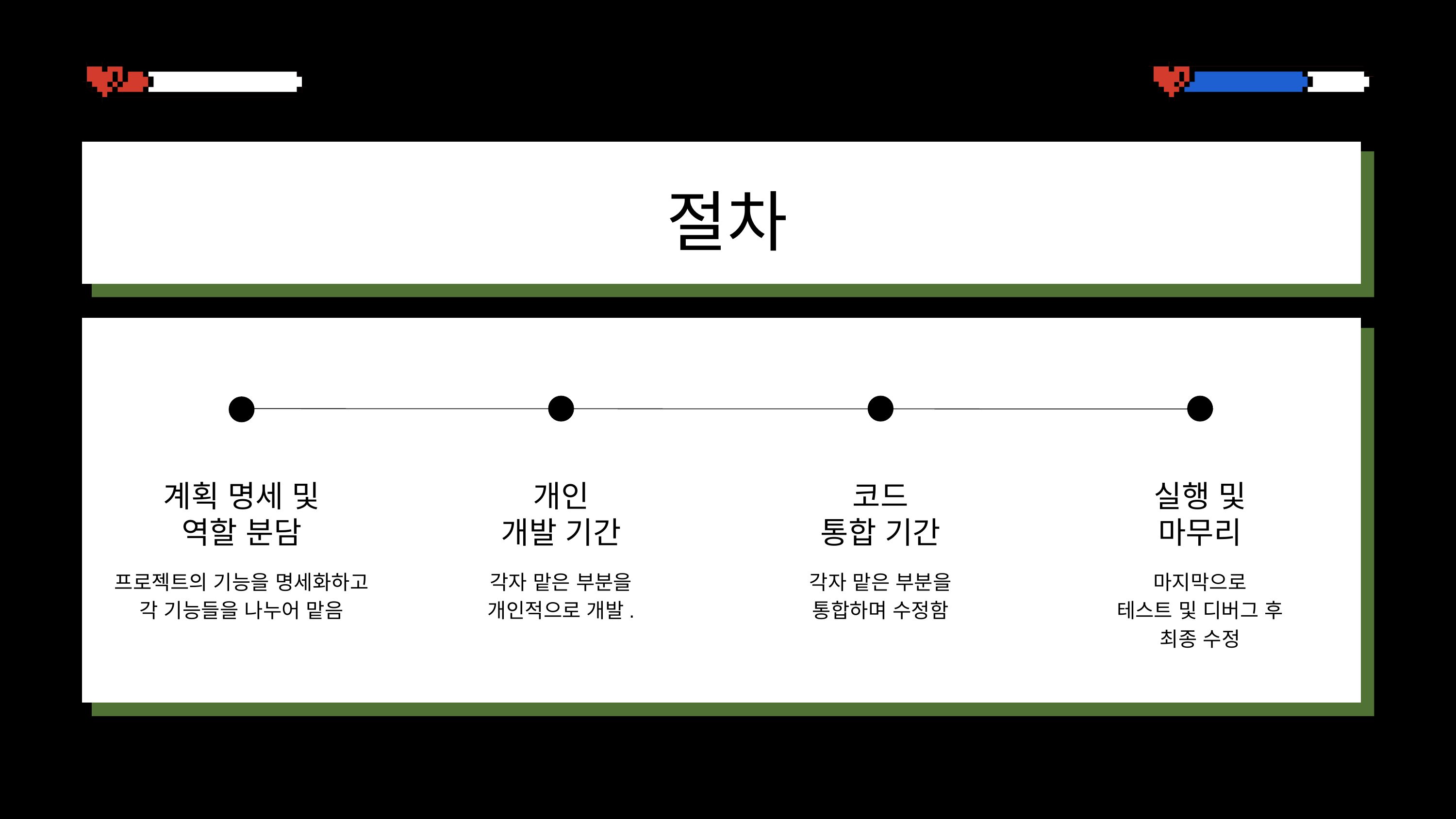

절차

실행 및
마무리
마지막으로
테스트 및 디버그 후
최종 수정
계획 명세 및
역할 분담
프로젝트의 기능을 명세화하고
각 기능들을 나누어 맡음
개인
개발 기간
각자 맡은 부분을
개인적으로 개발.
코드
통합 기간
각자 맡은 부분을
통합하며 수정함